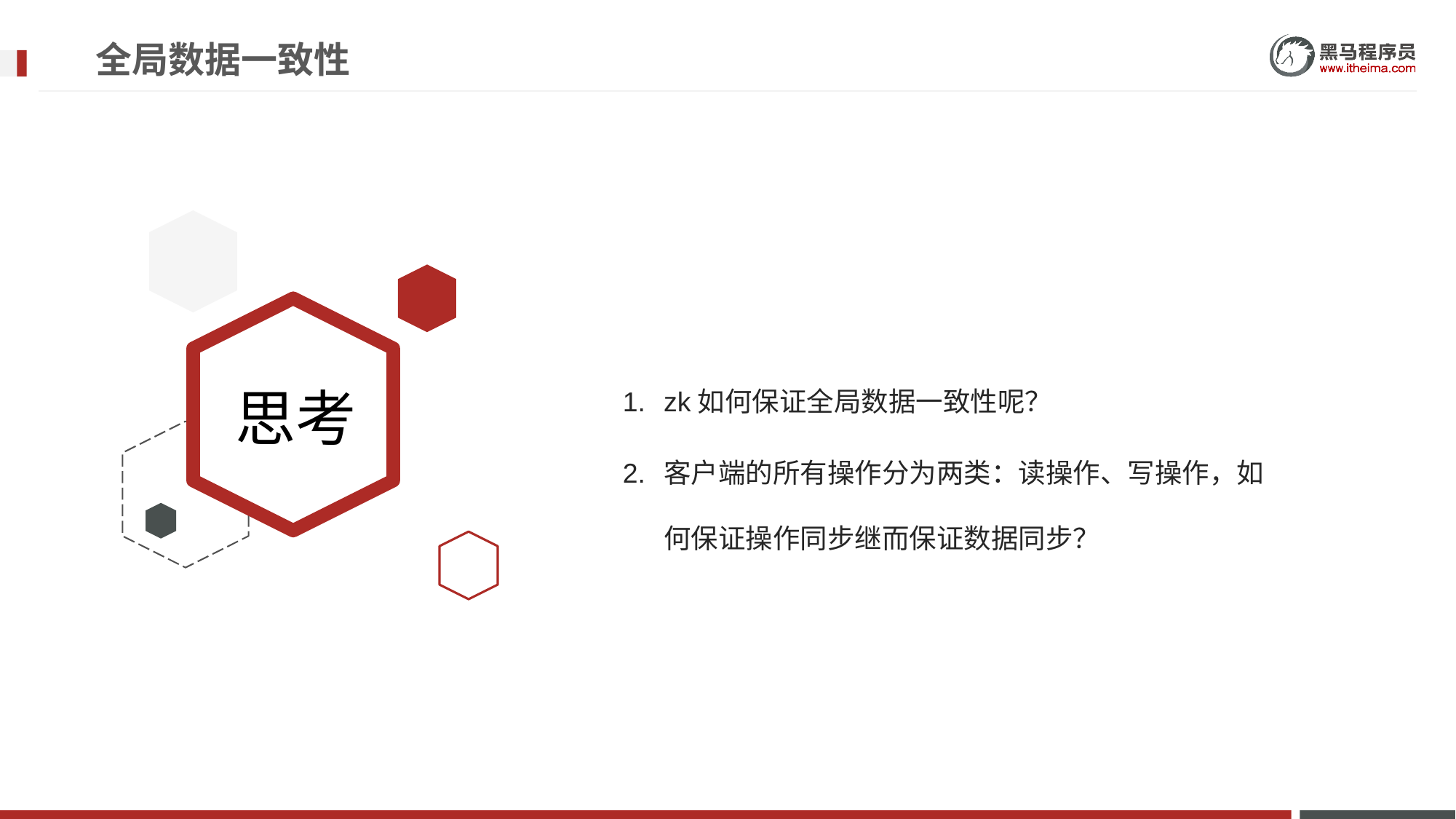

# 全局数据一致性
zk如何保证全局数据一致性呢？
客户端的所有操作分为两类：读操作、写操作，如何保证操作同步继而保证数据同步？